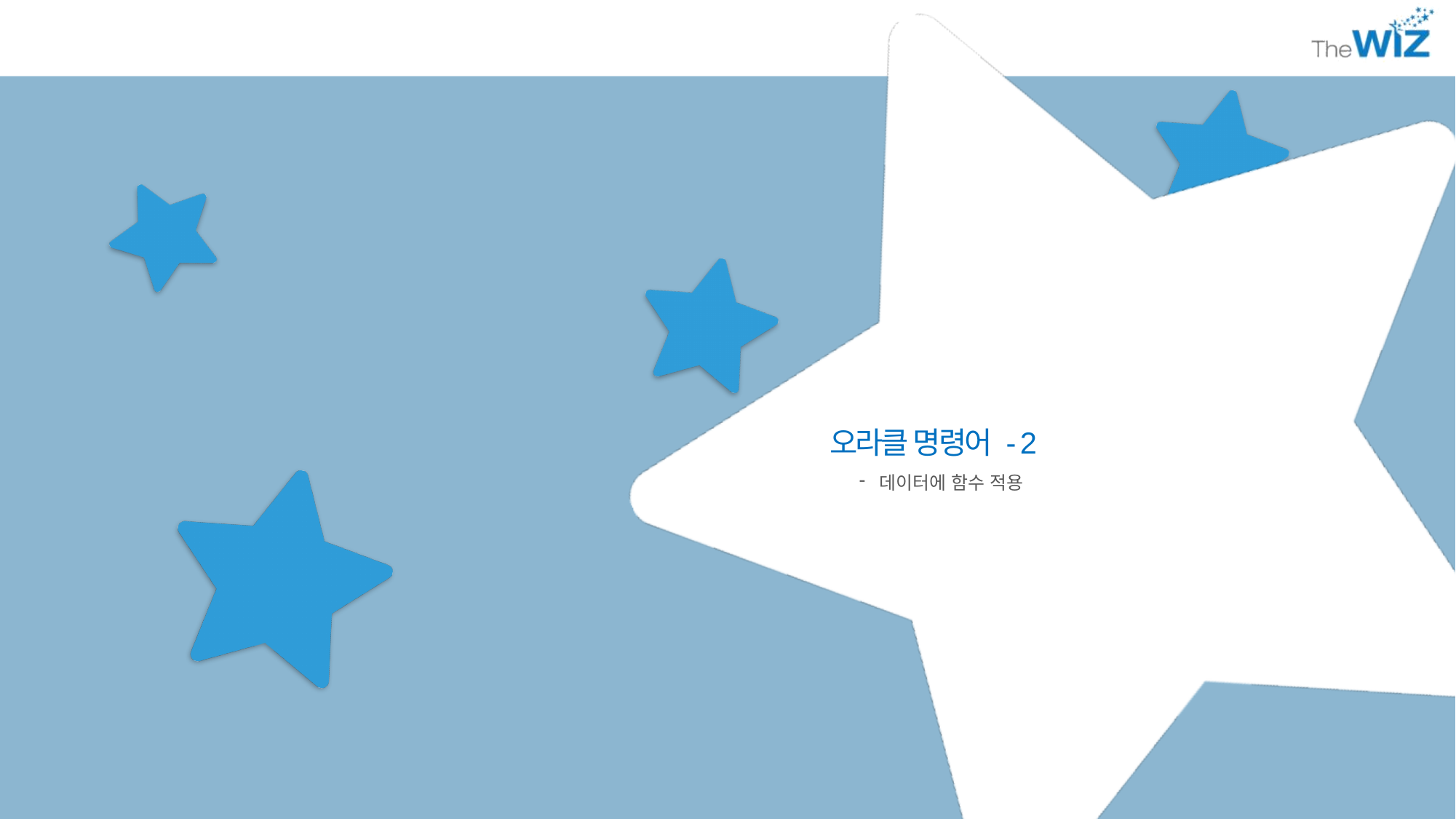

오라클 명령어 - 2
데이터에 함수 적용